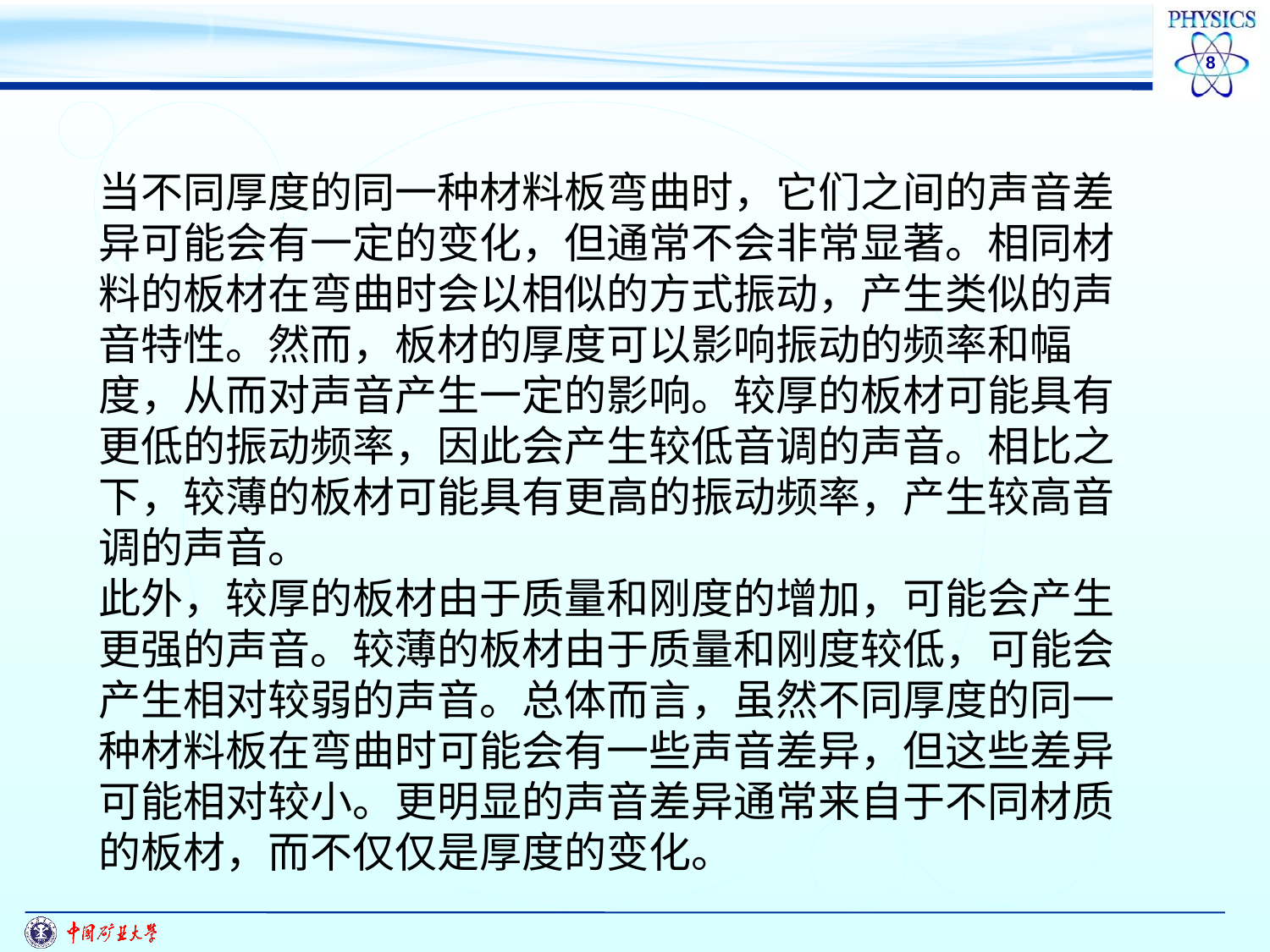

当不同厚度的同一种材料板弯曲时，它们之间的声音差异可能会有一定的变化，但通常不会非常显著。相同材料的板材在弯曲时会以相似的方式振动，产生类似的声音特性。然而，板材的厚度可以影响振动的频率和幅度，从而对声音产生一定的影响。较厚的板材可能具有更低的振动频率，因此会产生较低音调的声音。相比之下，较薄的板材可能具有更高的振动频率，产生较高音调的声音。
此外，较厚的板材由于质量和刚度的增加，可能会产生更强的声音。较薄的板材由于质量和刚度较低，可能会产生相对较弱的声音。总体而言，虽然不同厚度的同一种材料板在弯曲时可能会有一些声音差异，但这些差异可能相对较小。更明显的声音差异通常来自于不同材质的板材，而不仅仅是厚度的变化。